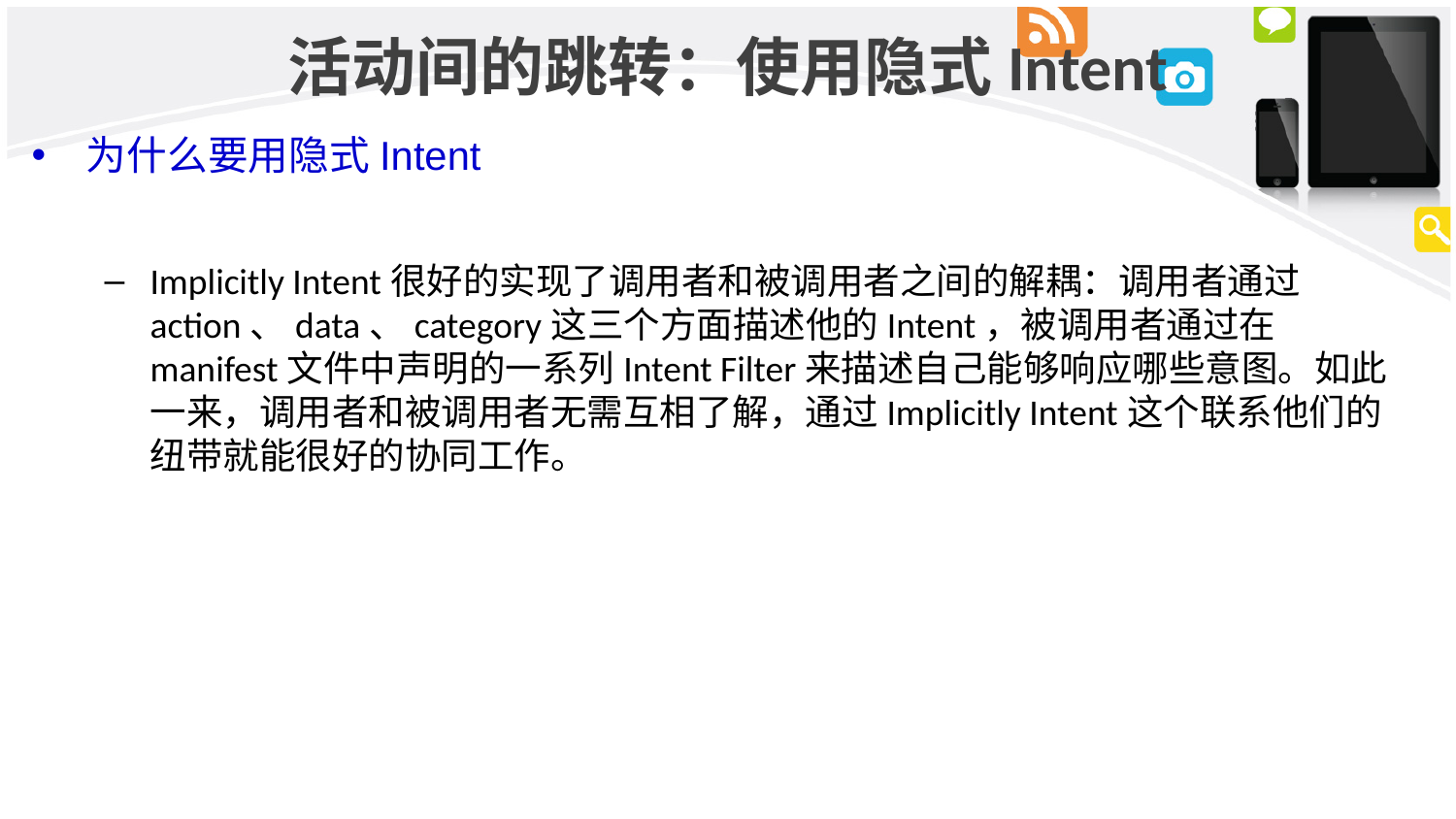

# 活动间的跳转：使用隐式Intent
为什么要用隐式Intent

Implicitly Intent很好的实现了调用者和被调用者之间的解耦：调用者通过action、data、category这三个方面描述他的Intent，被调用者通过在manifest文件中声明的一系列Intent Filter来描述自己能够响应哪些意图。如此一来，调用者和被调用者无需互相了解，通过Implicitly Intent这个联系他们的纽带就能很好的协同工作。